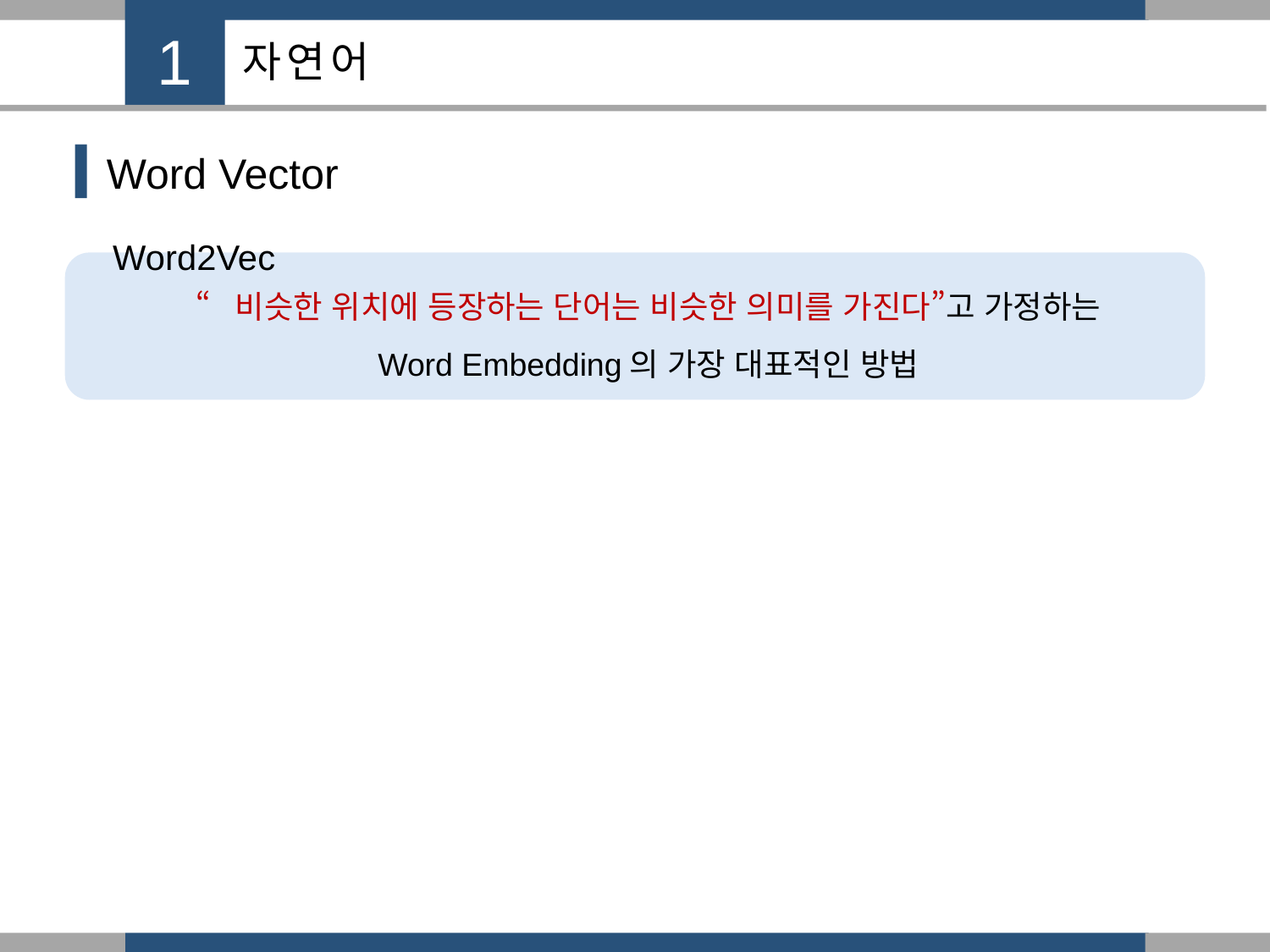

1
자연어

Word Vector

Word2Vec

“비슷한 위치에 등장하는 단어는 비슷한 의미를 가진다”고 가정하는
Word Embedding의 가장 대표적인 방법